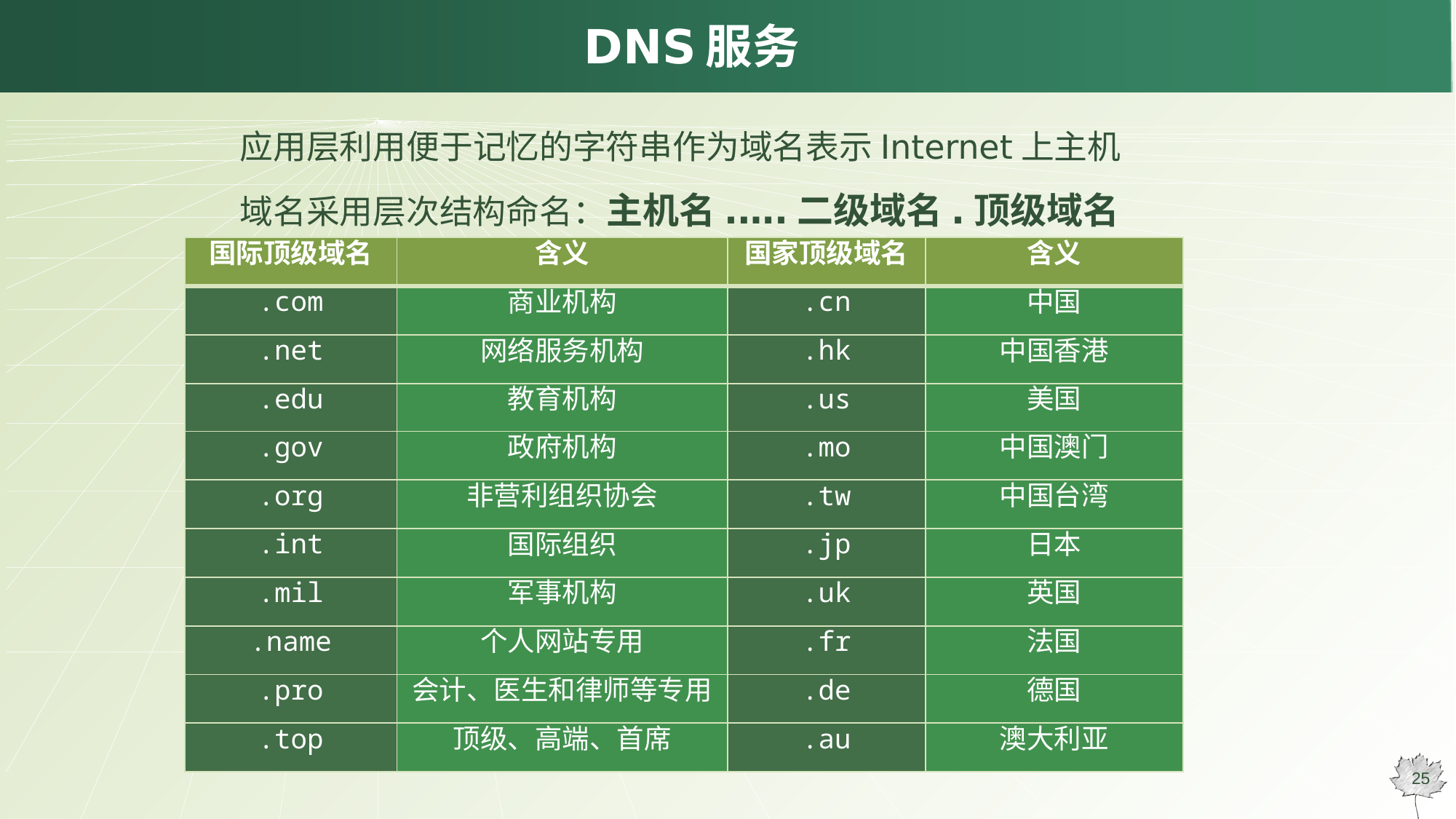

# DNS服务
应用层利用便于记忆的字符串作为域名表示Internet上主机
域名采用层次结构命名：主机名.….二级域名.顶级域名
| 国际顶级域名 | 含义 | 国家顶级域名 | 含义 |
| --- | --- | --- | --- |
| .com | 商业机构 | .cn | 中国 |
| .net | 网络服务机构 | .hk | 中国香港 |
| .edu | 教育机构 | .us | 美国 |
| .gov | 政府机构 | .mo | 中国澳门 |
| .org | 非营利组织协会 | .tw | 中国台湾 |
| .int | 国际组织 | .jp | 日本 |
| .mil | 军事机构 | .uk | 英国 |
| .name | 个人网站专用 | .fr | 法国 |
| .pro | 会计、医生和律师等专用 | .de | 德国 |
| .top | 顶级、高端、首席 | .au | 澳大利亚 |
25